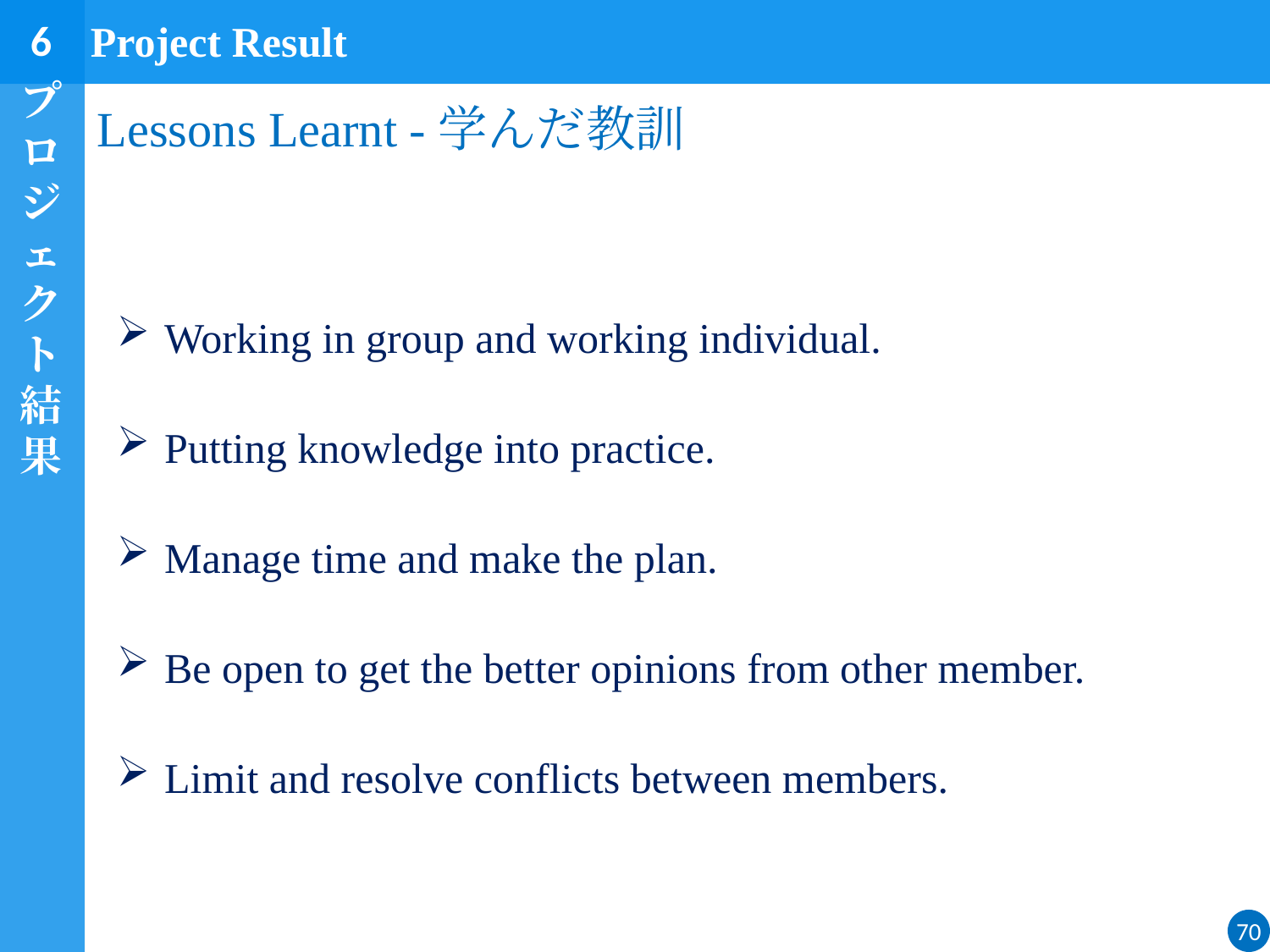

6
Project Result
プロジェクト結果
# Lessons Learnt -学んだ教訓
Working in group and working individual.
Putting knowledge into practice.
Manage time and make the plan.
Be open to get the better opinions from other member.
Limit and resolve conflicts between members.

70